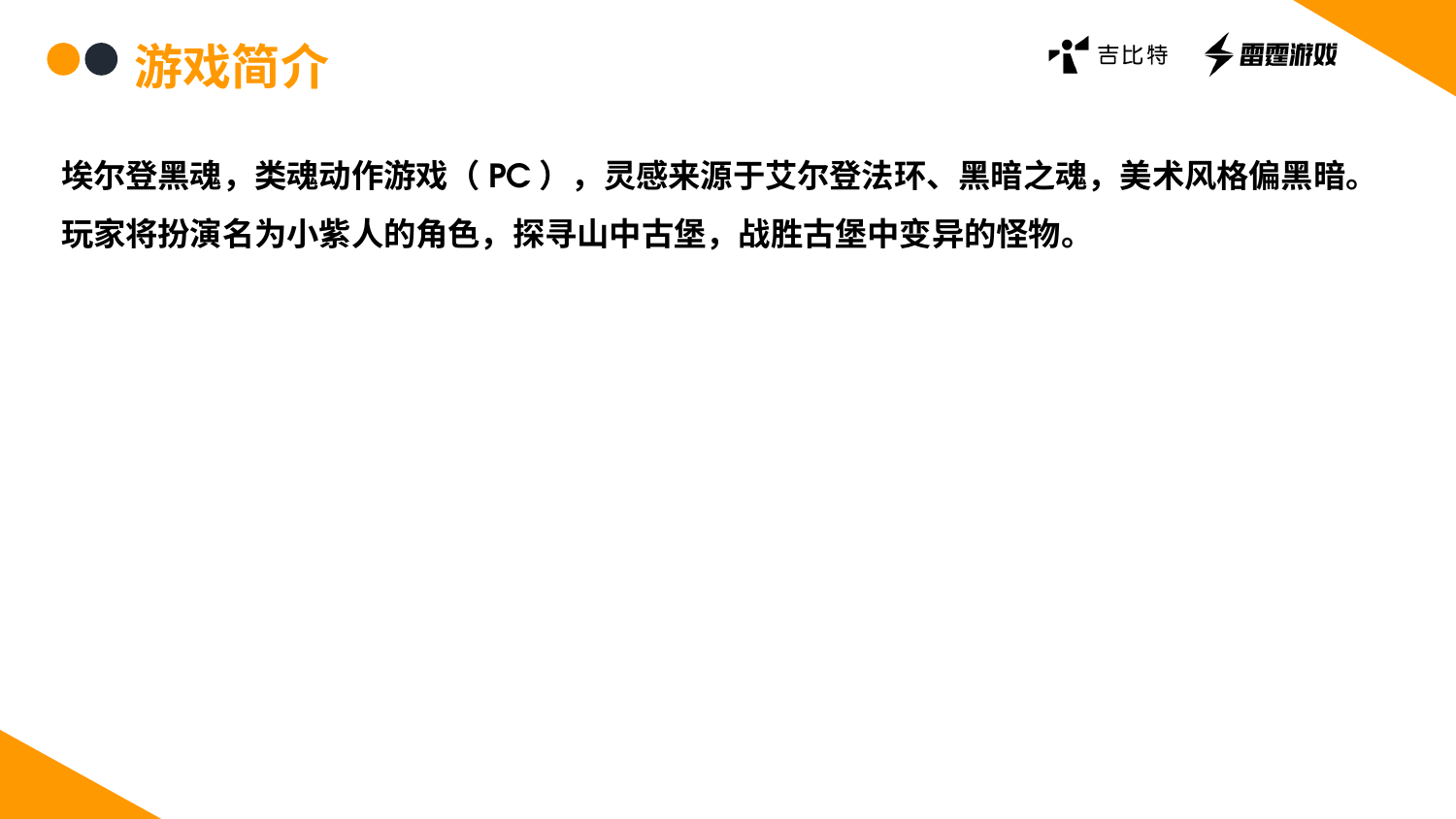

游戏简介

埃尔登黑魂，类魂动作游戏（PC），灵感来源于艾尔登法环、黑暗之魂，美术风格偏黑暗。
玩家将扮演名为小紫人的角色，探寻山中古堡，战胜古堡中变异的怪物。